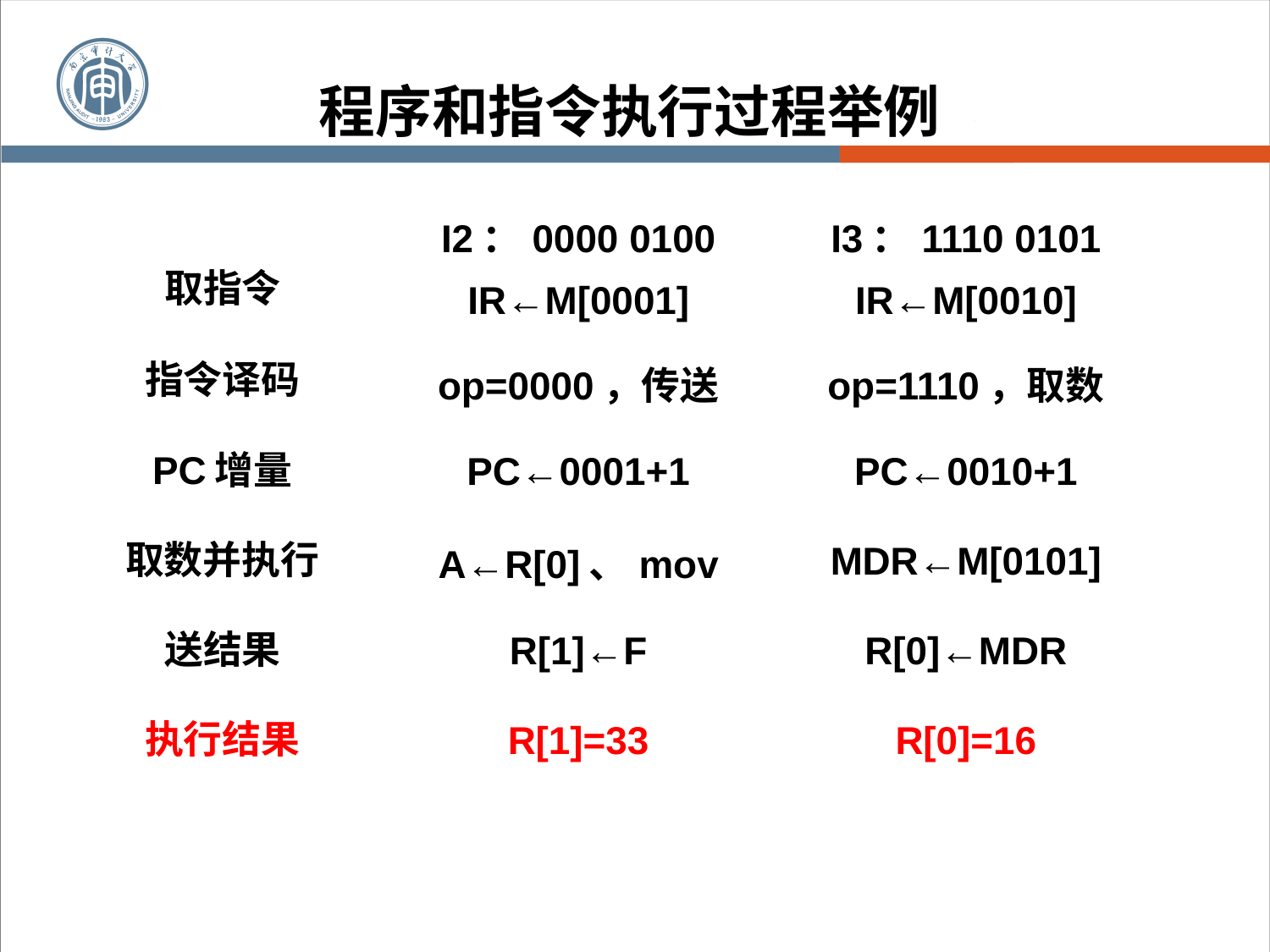

程序和指令执行过程举例
#
| I2：0000 0100 | I3：1110 0101 |
| --- | --- |
| IR←M[0001] | IR←M[0010] |
| op=0000，传送 | op=1110，取数 |
| PC←0001+1 | PC←0010+1 |
| A←R[0]、mov | MDR←M[0101] |
| R[1]←F | R[0]←MDR |
| R[1]=33 | R[0]=16 |

| 取指令 |
| --- |
| 指令译码 |
| PC增量 |
| 取数并执行 |
| 送结果 |
| 执行结果 |